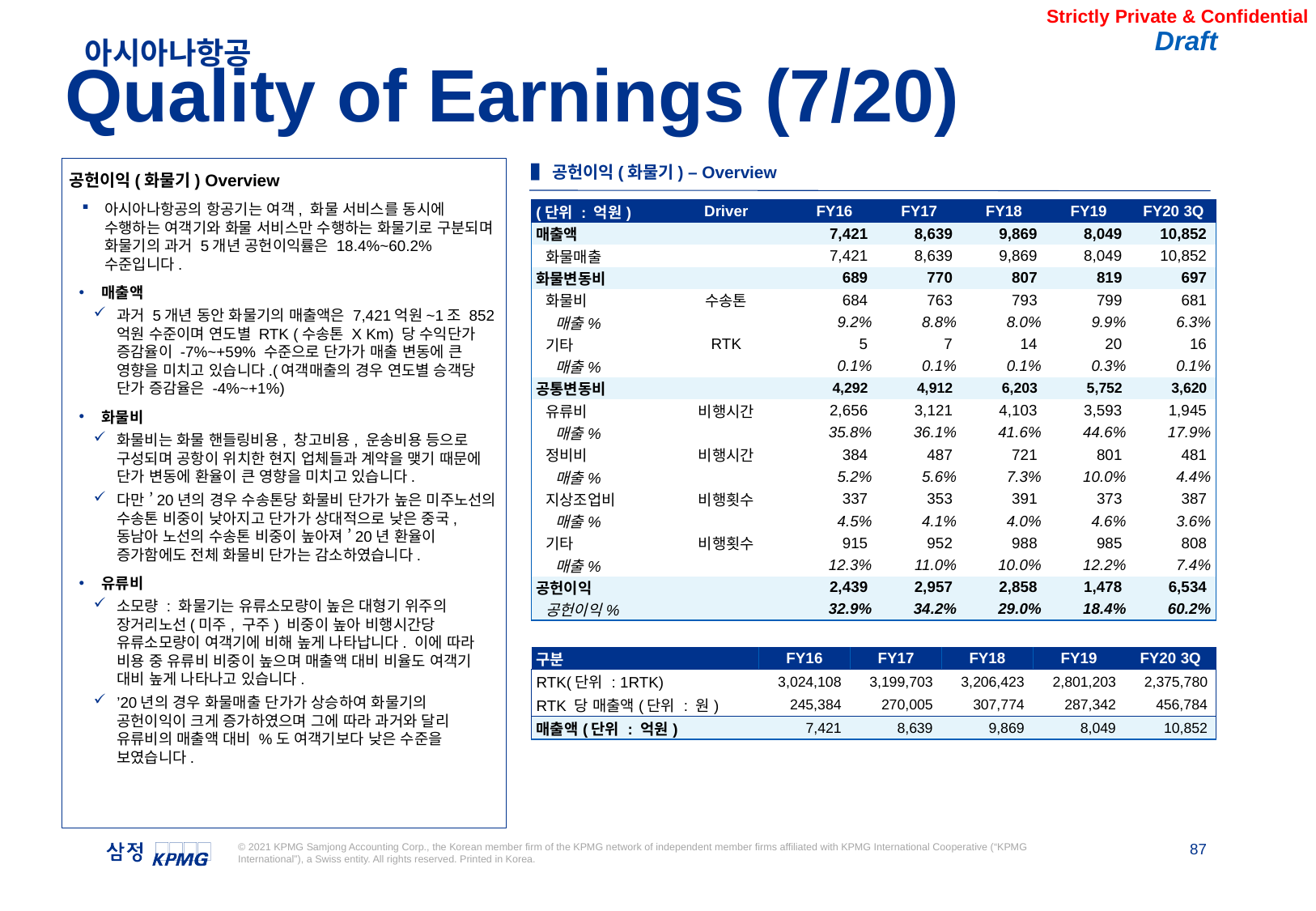

아시아나항공
Quality of Earnings (7/20)
▌공헌이익(화물기) – Overview

공헌이익(화물기) Overview
아시아나항공의 항공기는 여객, 화물 서비스를 동시에 수행하는 여객기와 화물 서비스만 수행하는 화물기로 구분되며 화물기의 과거 5개년 공헌이익률은 18.4%~60.2% 수준입니다.
매출액
과거 5개년 동안 화물기의 매출액은 7,421억원~1조 852억원 수준이며 연도별 RTK (수송톤 X Km) 당 수익단가 증감율이 -7%~+59% 수준으로 단가가 매출 변동에 큰 영향을 미치고 있습니다.(여객매출의 경우 연도별 승객당 단가 증감율은 -4%~+1%)
화물비
화물비는 화물 핸들링비용, 창고비용, 운송비용 등으로 구성되며 공항이 위치한 현지 업체들과 계약을 맺기 때문에 단가 변동에 환율이 큰 영향을 미치고 있습니다.
다만 ’20년의 경우 수송톤당 화물비 단가가 높은 미주노선의 수송톤 비중이 낮아지고 단가가 상대적으로 낮은 중국, 동남아 노선의 수송톤 비중이 높아져 ’20년 환율이 증가함에도 전체 화물비 단가는 감소하였습니다.
유류비
소모량 : 화물기는 유류소모량이 높은 대형기 위주의 장거리노선(미주, 구주) 비중이 높아 비행시간당 유류소모량이 여객기에 비해 높게 나타납니다. 이에 따라 비용 중 유류비 비중이 높으며 매출액 대비 비율도 여객기 대비 높게 나타나고 있습니다.
’20년의 경우 화물매출 단가가 상승하여 화물기의 공헌이익이 크게 증가하였으며 그에 따라 과거와 달리 유류비의 매출액 대비 %도 여객기보다 낮은 수준을 보였습니다.

| (단위 : 억원) | Driver | FY16 | FY17 | FY18 | FY19 | FY20 3Q |
| --- | --- | --- | --- | --- | --- | --- |
| 매출액 |  | 7,421 | 8,639 | 9,869 | 8,049 | 10,852 |
| 화물매출 |  | 7,421 | 8,639 | 9,869 | 8,049 | 10,852 |
| 화물변동비 |  | 689 | 770 | 807 | 819 | 697 |
| 화물비 | 수송톤 | 684 | 763 | 793 | 799 | 681 |
| 매출% |  | 9.2% | 8.8% | 8.0% | 9.9% | 6.3% |
| 기타 | RTK | 5 | 7 | 14 | 20 | 16 |
| 매출% |  | 0.1% | 0.1% | 0.1% | 0.3% | 0.1% |
| 공통변동비 |  | 4,292 | 4,912 | 6,203 | 5,752 | 3,620 |
| 유류비 | 비행시간 | 2,656 | 3,121 | 4,103 | 3,593 | 1,945 |
| 매출% |  | 35.8% | 36.1% | 41.6% | 44.6% | 17.9% |
| 정비비 | 비행시간 | 384 | 487 | 721 | 801 | 481 |
| 매출% |  | 5.2% | 5.6% | 7.3% | 10.0% | 4.4% |
| 지상조업비 | 비행횟수 | 337 | 353 | 391 | 373 | 387 |
| 매출% |  | 4.5% | 4.1% | 4.0% | 4.6% | 3.6% |
| 기타 | 비행횟수 | 915 | 952 | 988 | 985 | 808 |
| 매출% |  | 12.3% | 11.0% | 10.0% | 12.2% | 7.4% |
| 공헌이익 |  | 2,439 | 2,957 | 2,858 | 1,478 | 6,534 |
| 공헌이익% |  | 32.9% | 34.2% | 29.0% | 18.4% | 60.2% |
| 구분 | FY16 | FY17 | FY18 | FY19 | FY20 3Q |
| --- | --- | --- | --- | --- | --- |
| RTK(단위 : 1RTK) | 3,024,108 | 3,199,703 | 3,206,423 | 2,801,203 | 2,375,780 |
| RTK 당 매출액(단위 : 원) | 245,384 | 270,005 | 307,774 | 287,342 | 456,784 |
| 매출액(단위 : 억원) | 7,421 | 8,639 | 9,869 | 8,049 | 10,852 |